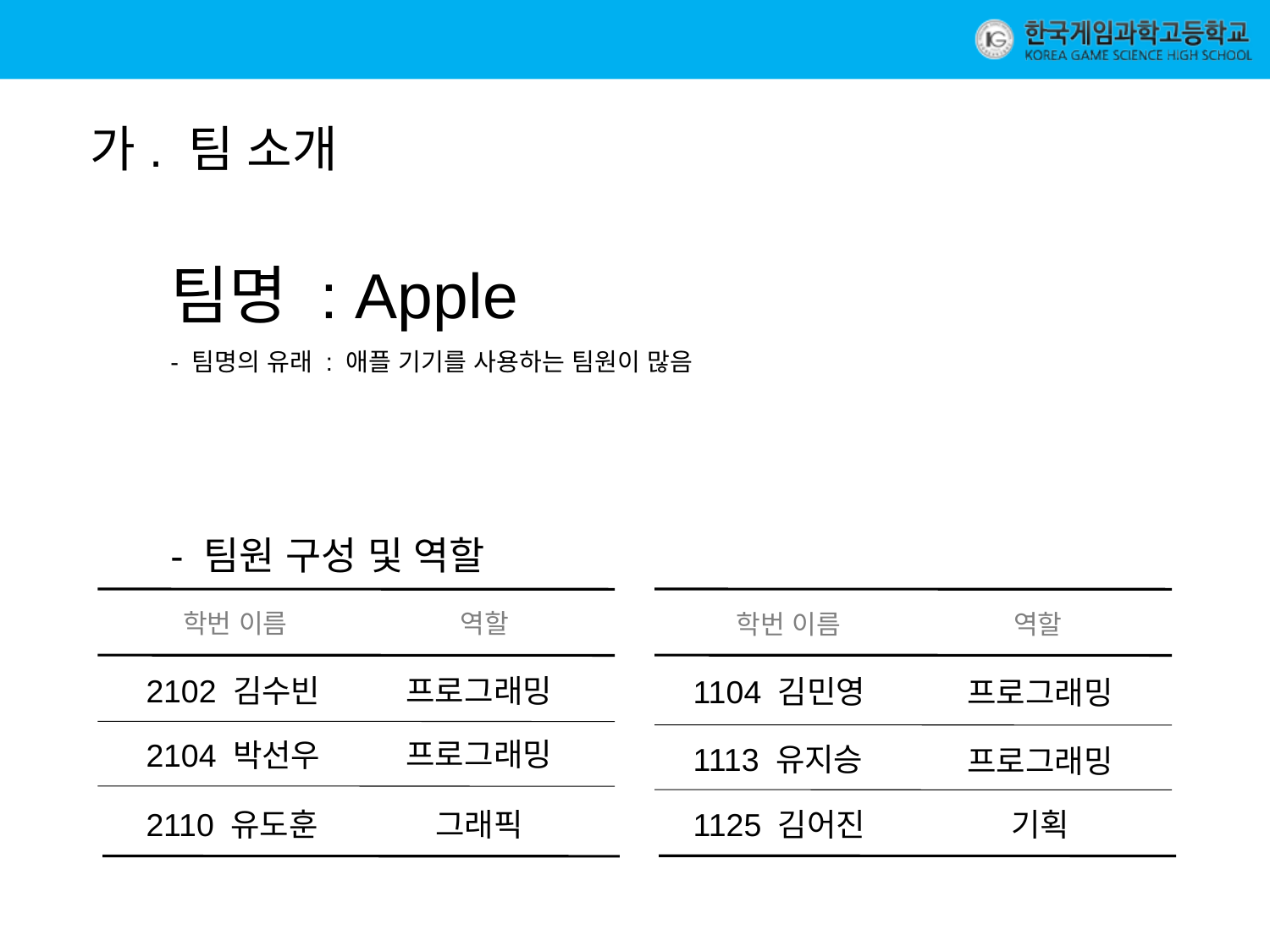

가. 팀 소개
팀명 : Apple
- 팀명의 유래 : 애플 기기를 사용하는 팀원이 많음
- 팀원 구성 및 역할

학번 이름
  역할
2102 김수빈
프로그래밍
프로그래밍
2104 박선우
2110 유도훈
그래픽
학번 이름
  역할
1104 김민영
프로그래밍
1113 유지승
프로그래밍
1125 김어진
기획